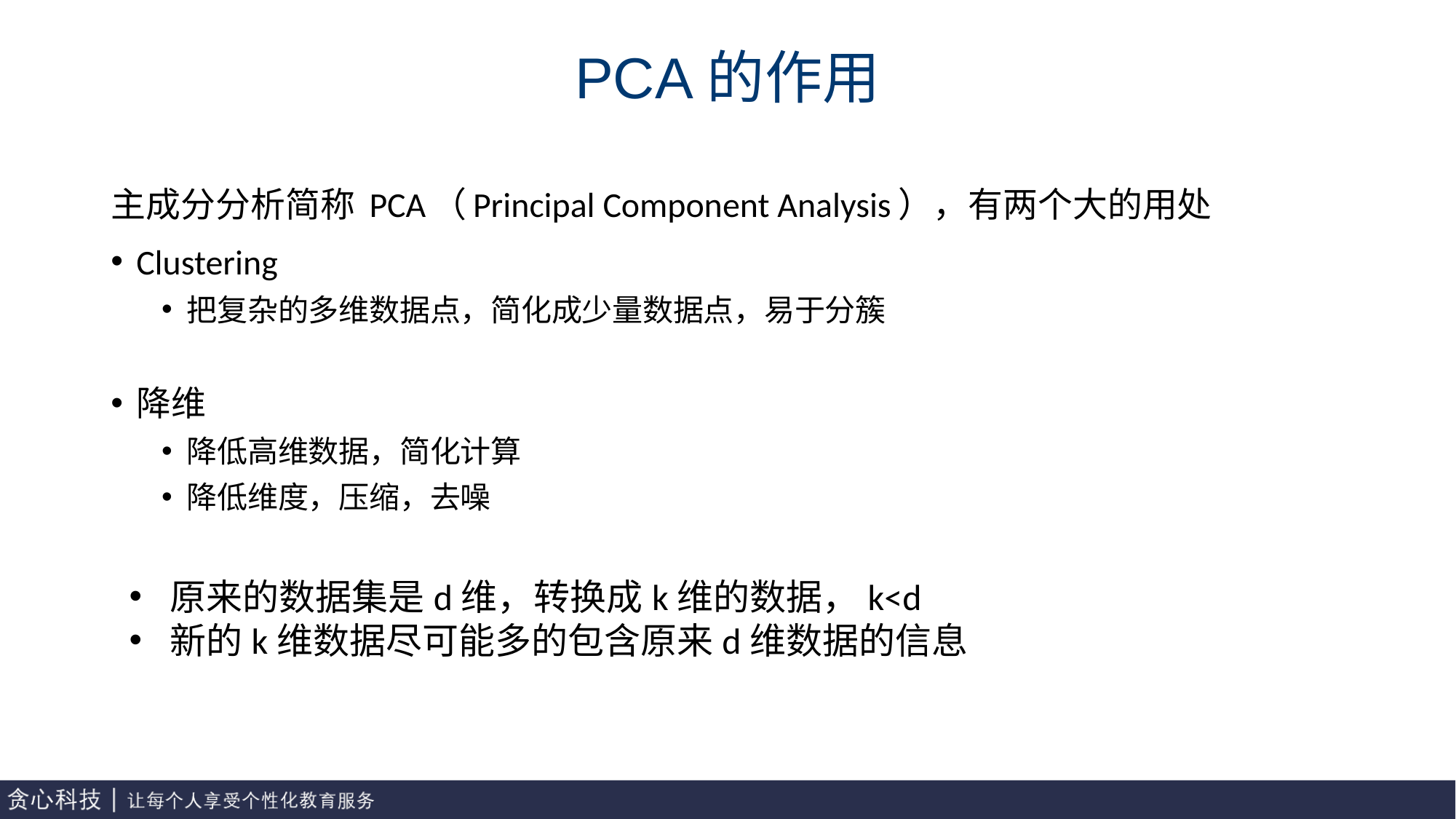

# PCA的作用
主成分分析简称 PCA（Principal Component Analysis），有两个大的用处
Clustering
把复杂的多维数据点，简化成少量数据点，易于分簇

降维
降低高维数据，简化计算
降低维度，压缩，去噪
原来的数据集是d维，转换成k维的数据，k<d
新的k维数据尽可能多的包含原来d维数据的信息